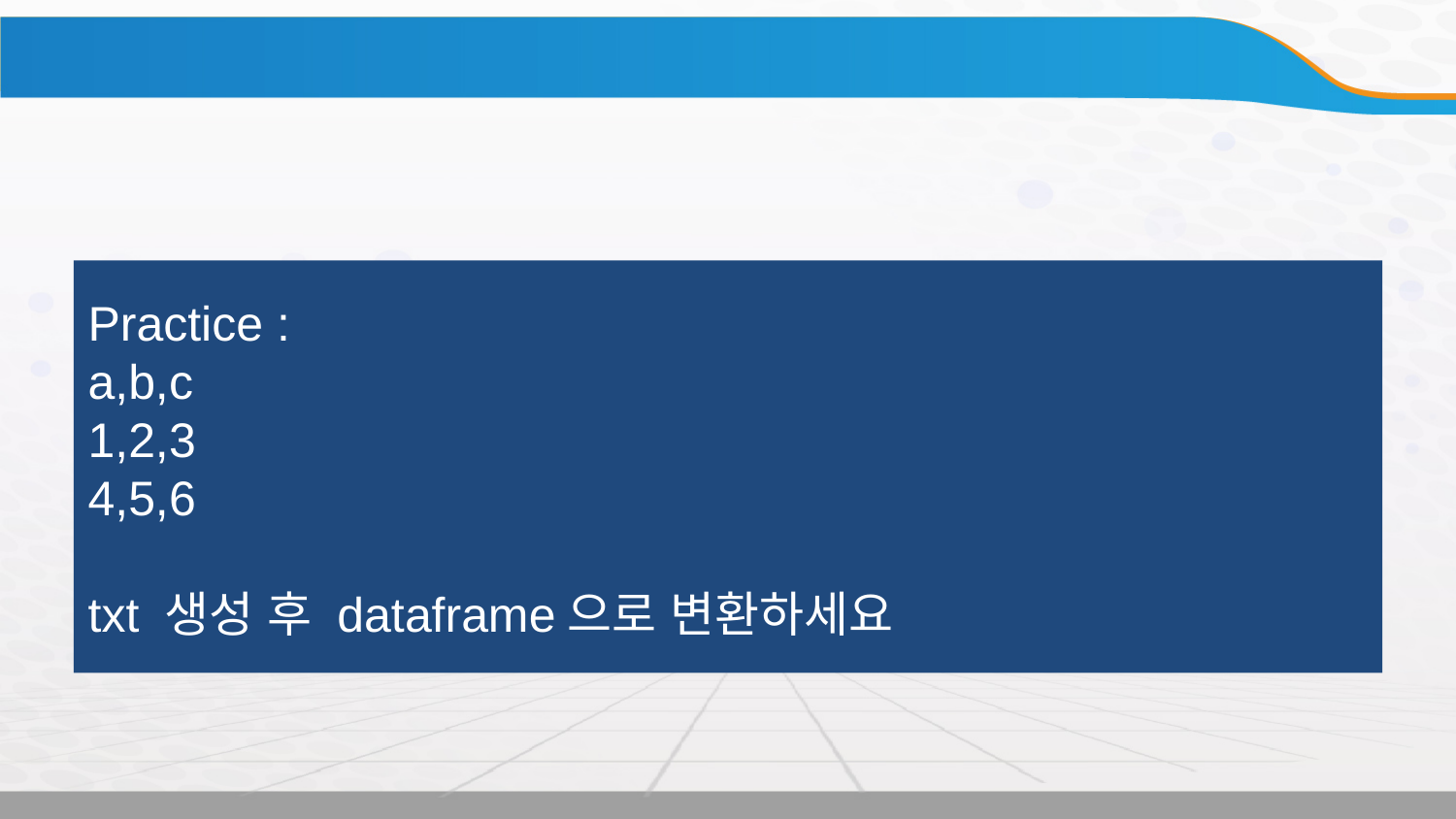

Practice :
a,b,c
1,2,3
4,5,6

txt 생성 후 dataframe으로 변환하세요